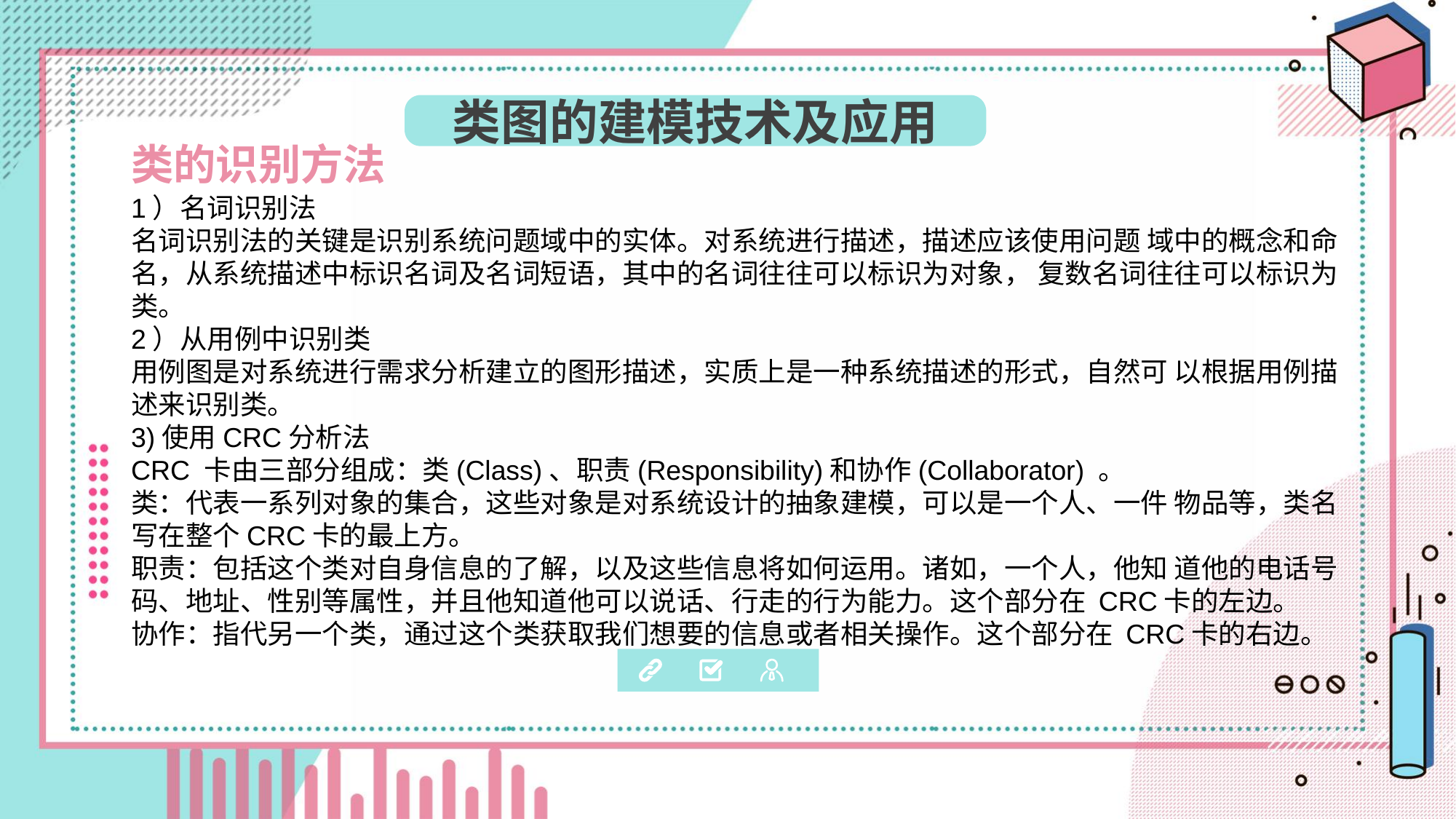

类图的建模技术及应用
类的识别方法
1）名词识别法
名词识别法的关键是识别系统问题域中的实体。对系统进行描述，描述应该使用问题 域中的概念和命名，从系统描述中标识名词及名词短语，其中的名词往往可以标识为对象， 复数名词往往可以标识为类。
2）从用例中识别类
用例图是对系统进行需求分析建立的图形描述，实质上是一种系统描述的形式，自然可 以根据用例描述来识别类。
3)使用CRC分析法
CRC 卡由三部分组成：类(Class)、职责(Responsibility)和协作(Collaborator) 。
类：代表一系列对象的集合，这些对象是对系统设计的抽象建模，可以是一个人、一件 物品等，类名写在整个CRC卡的最上方。
职责：包括这个类对自身信息的了解，以及这些信息将如何运用。诸如，一个人，他知 道他的电话号码、地址、性别等属性，并且他知道他可以说话、行走的行为能力。这个部分在 CRC卡的左边。
协作：指代另一个类，通过这个类获取我们想要的信息或者相关操作。这个部分在 CRC卡的右边。